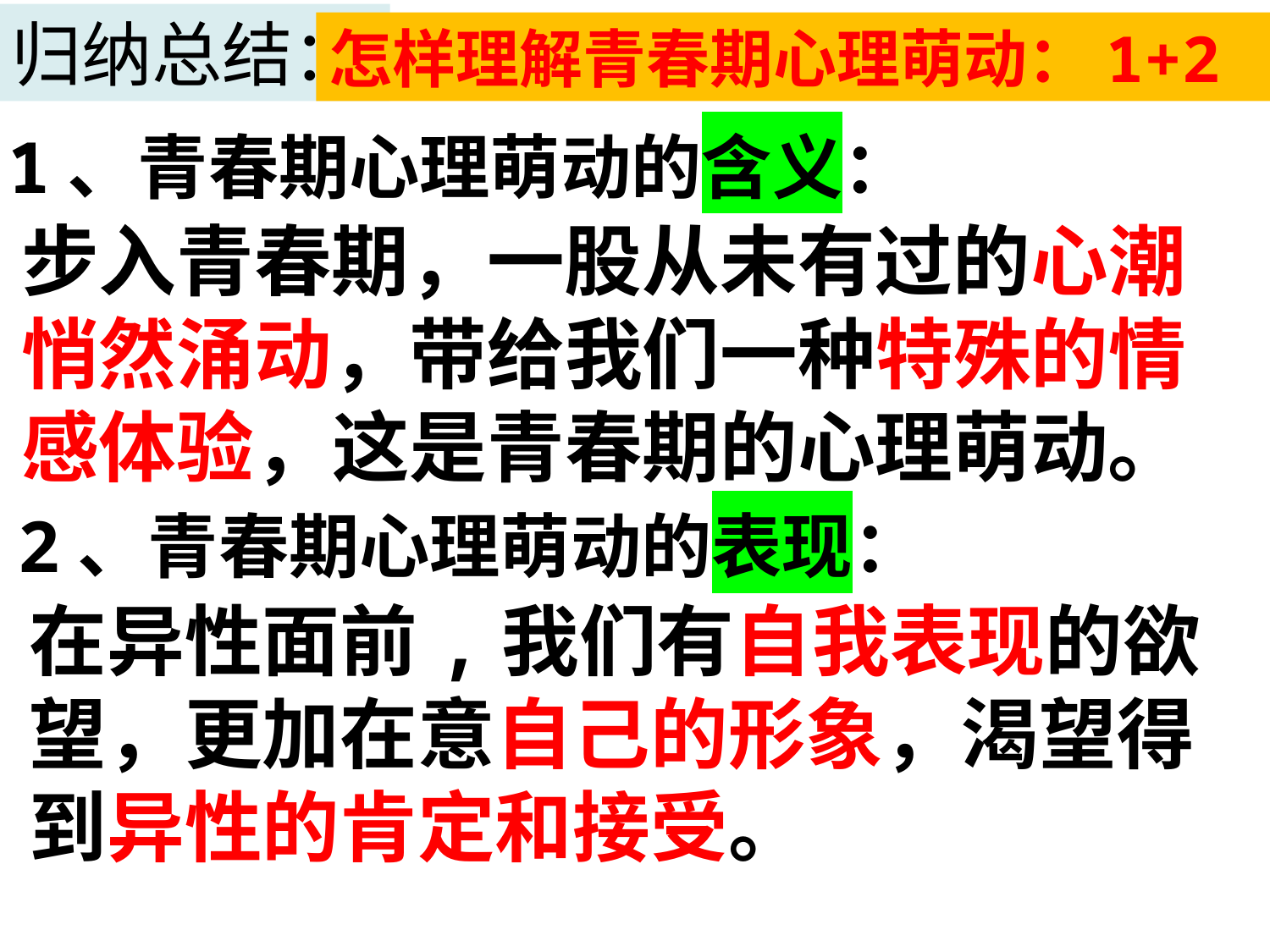

归纳总结：
怎样理解青春期心理萌动：1+2
1、青春期心理萌动的含义：
步入青春期，一股从未有过的心潮悄然涌动，带给我们一种特殊的情感体验，这是青春期的心理萌动。
2、青春期心理萌动的表现：
在异性面前,我们有自我表现的欲望，更加在意自己的形象，渴望得到异性的肯定和接受。